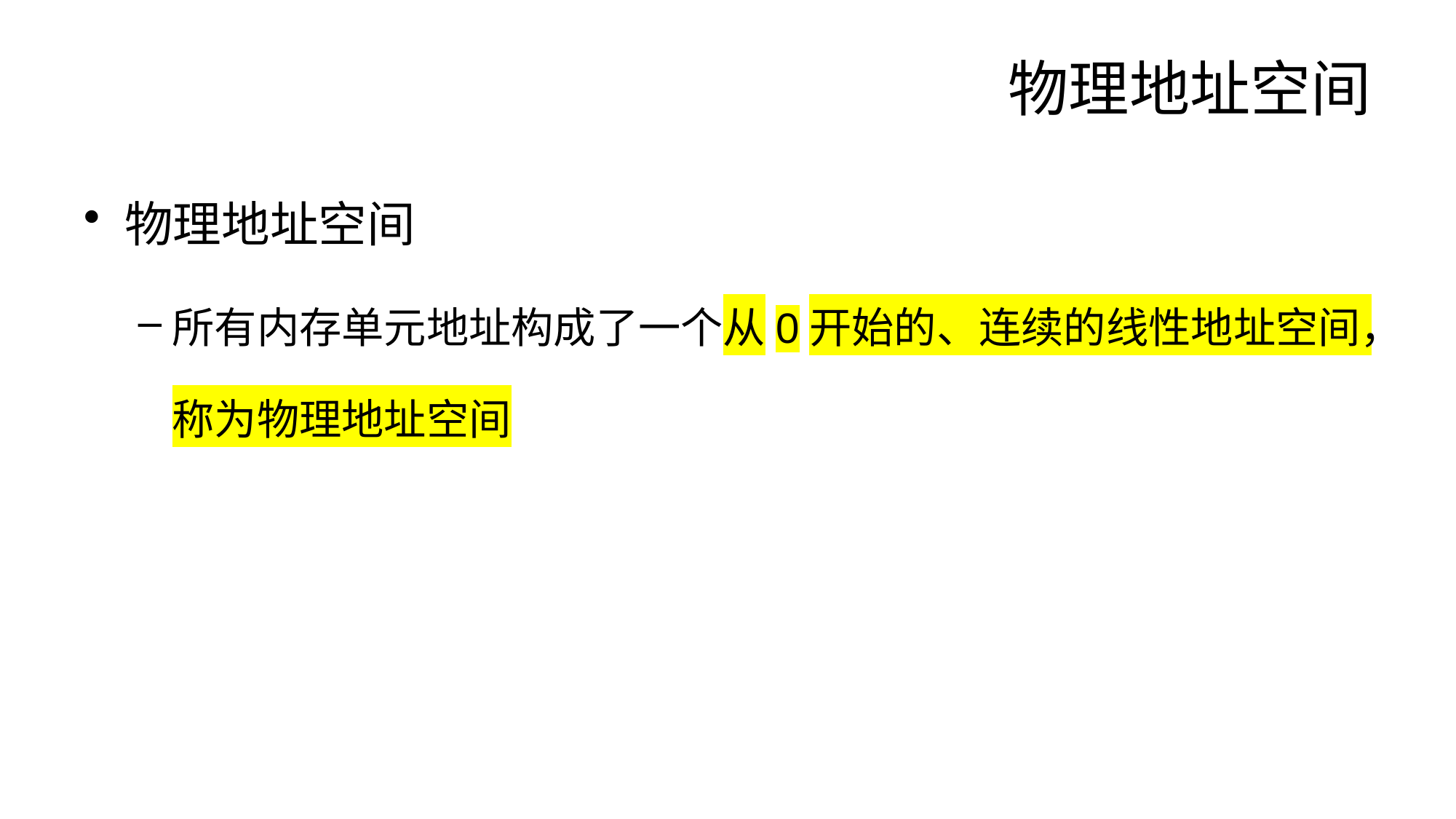

# 物理地址空间
物理地址空间
所有内存单元地址构成了一个从0开始的、连续的线性地址空间，称为物理地址空间